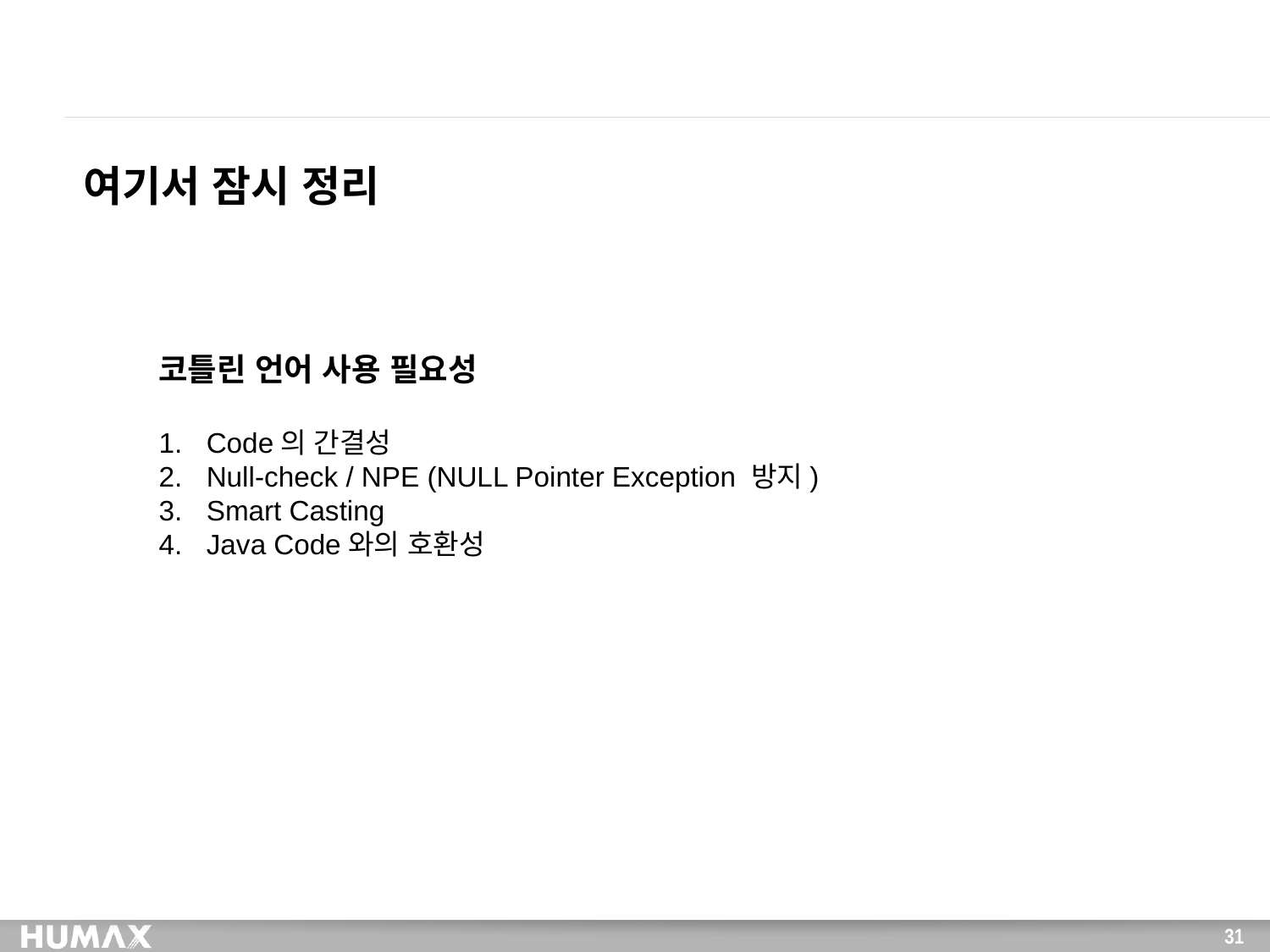

여기서 잠시 정리
코틀린 언어 사용 필요성

Code의 간결성
Null-check / NPE (NULL Pointer Exception 방지)
Smart Casting
Java Code와의 호환성
31